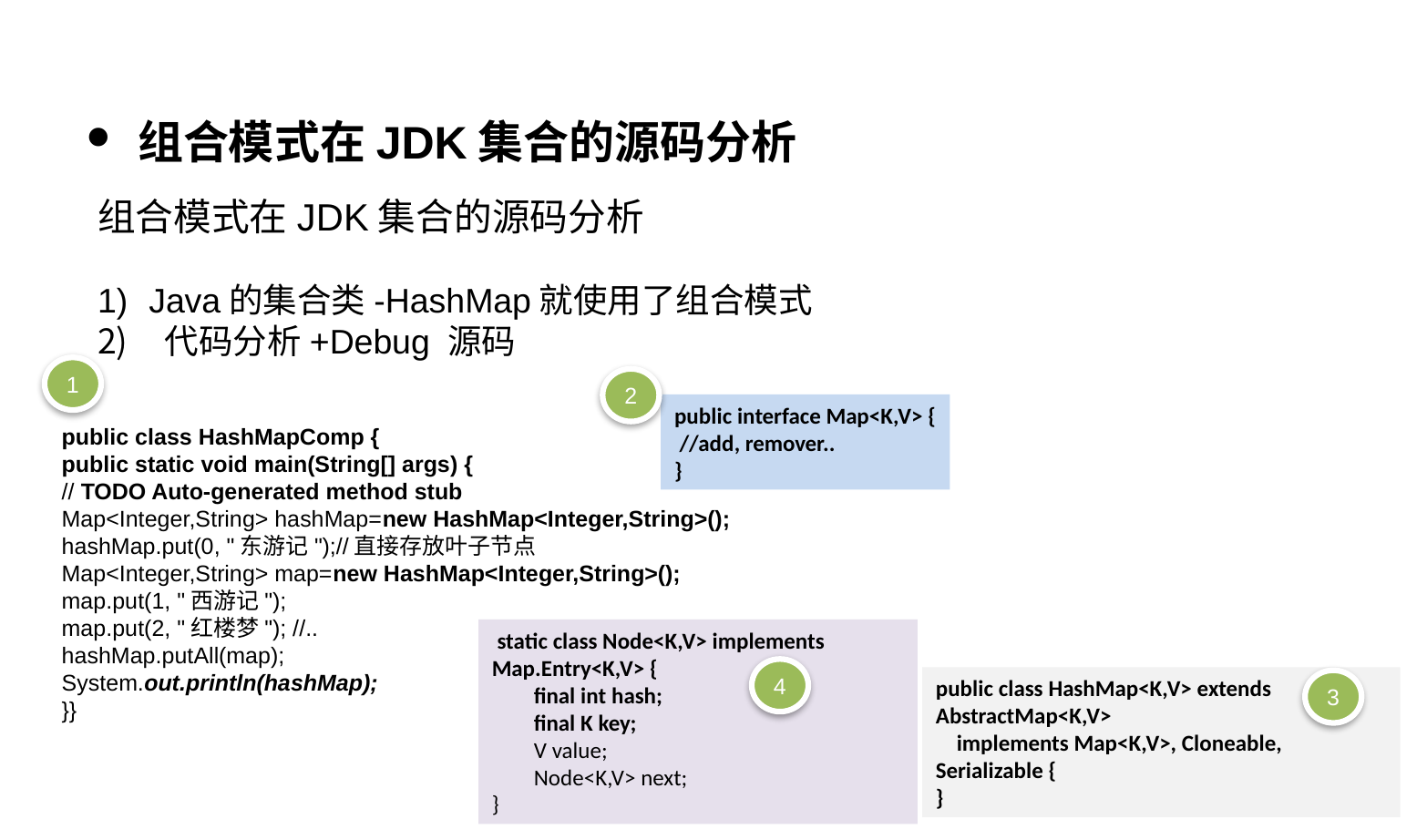

组合模式在JDK集合的源码分析

组合模式在JDK集合的源码分析

Java的集合类-HashMap就使用了组合模式
 代码分析+Debug 源码

1
2
public interface Map<K,V> {
 //add, remover..
}
public class HashMapComp {
public static void main(String[] args) {
// TODO Auto-generated method stub
Map<Integer,String> hashMap=new HashMap<Integer,String>();
hashMap.put(0, "东游记");//直接存放叶子节点
Map<Integer,String> map=new HashMap<Integer,String>();
map.put(1, "西游记");
map.put(2, "红楼梦"); //..
hashMap.putAll(map);
System.out.println(hashMap);
}}
 static class Node<K,V> implements Map.Entry<K,V> {
        final int hash;
        final K key;
        V value;
        Node<K,V> next;
}
4
public class HashMap<K,V> extends AbstractMap<K,V>
    implements Map<K,V>, Cloneable, Serializable {
}
3